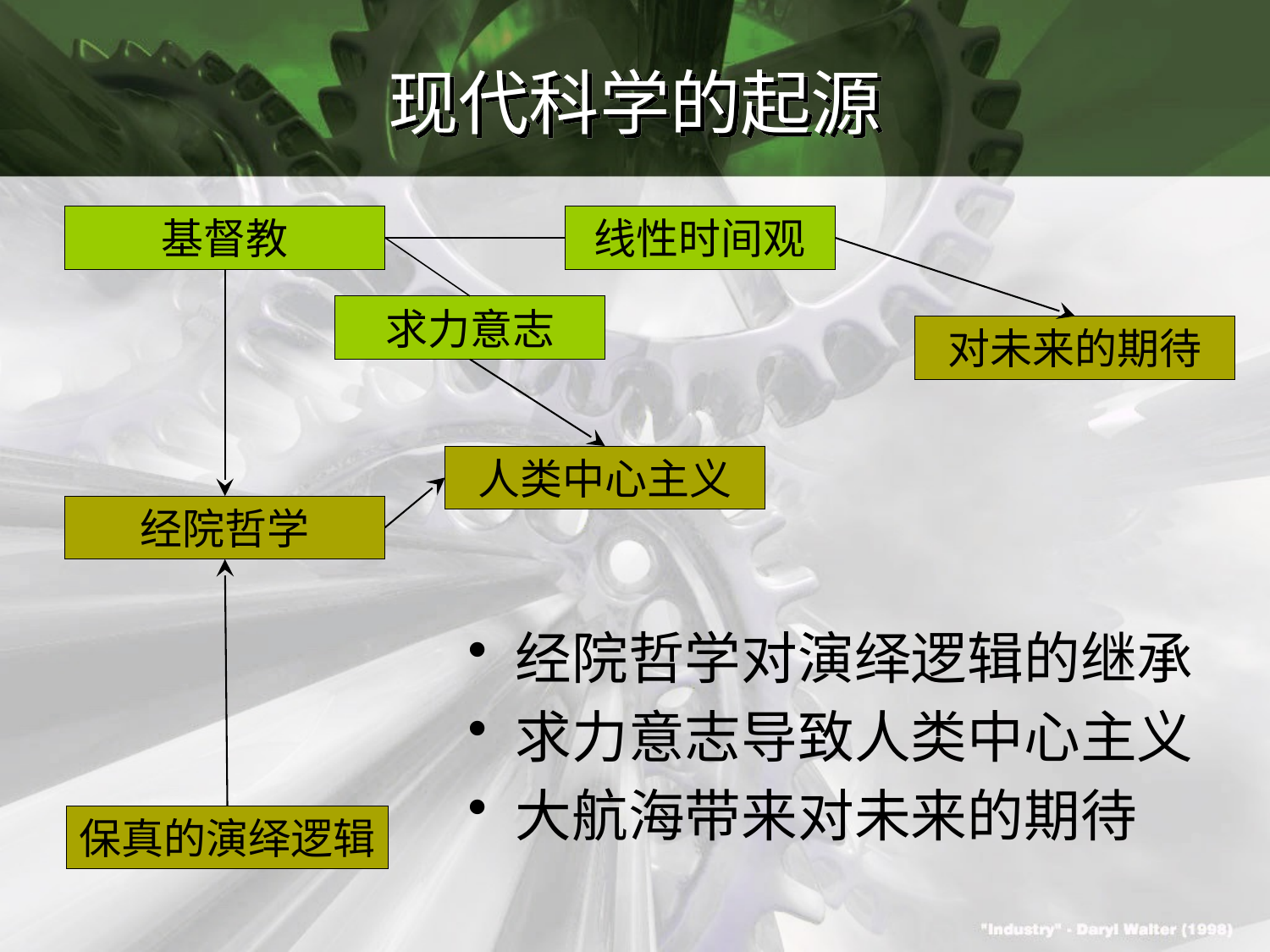

# 现代科学的起源
基督教
线性时间观
求力意志
对未来的期待
人类中心主义
经院哲学
经院哲学对演绎逻辑的继承
求力意志导致人类中心主义
大航海带来对未来的期待

保真的演绎逻辑